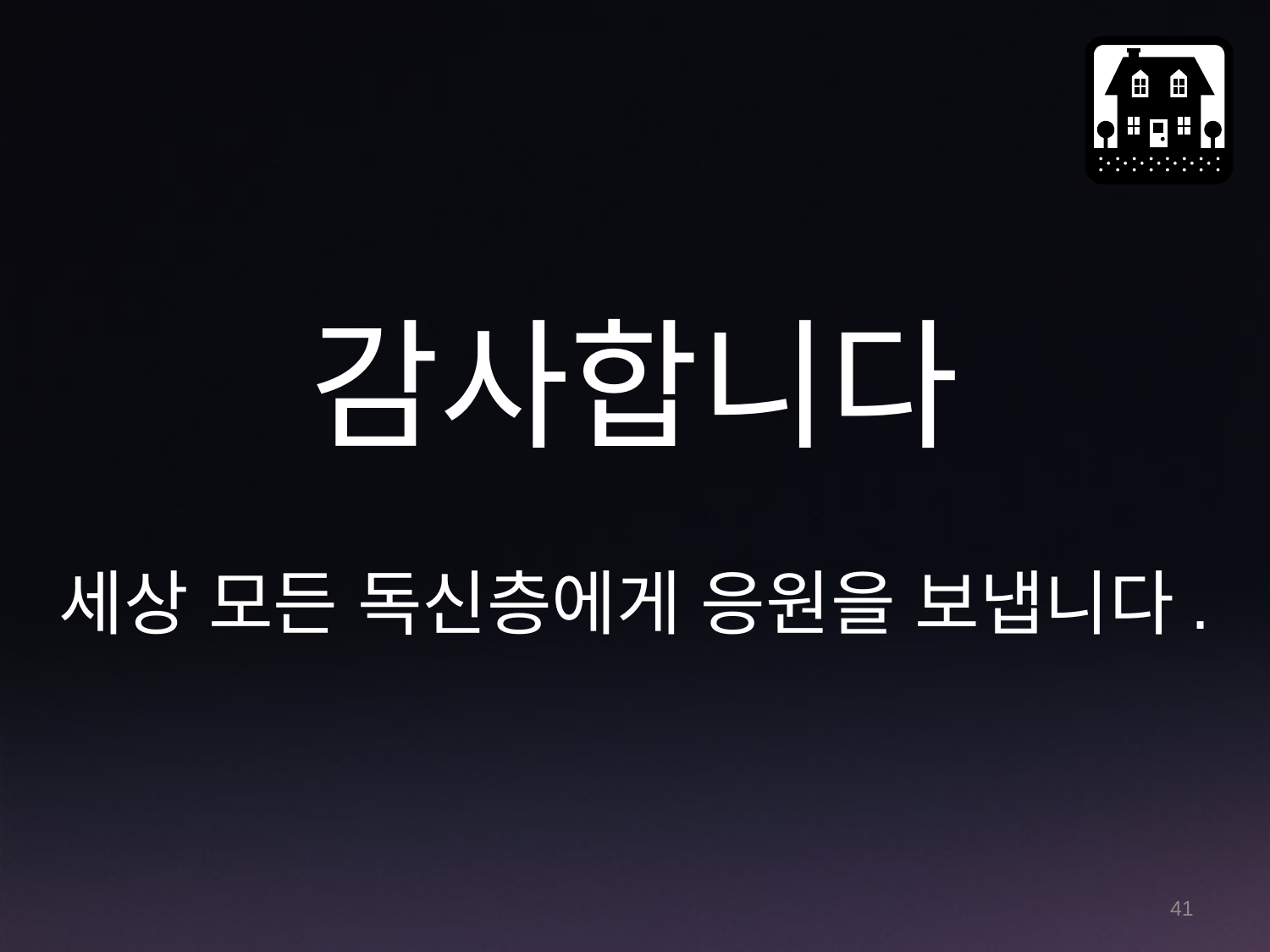

감사합니다

세상 모든 독신층에게 응원을 보냅니다.
41